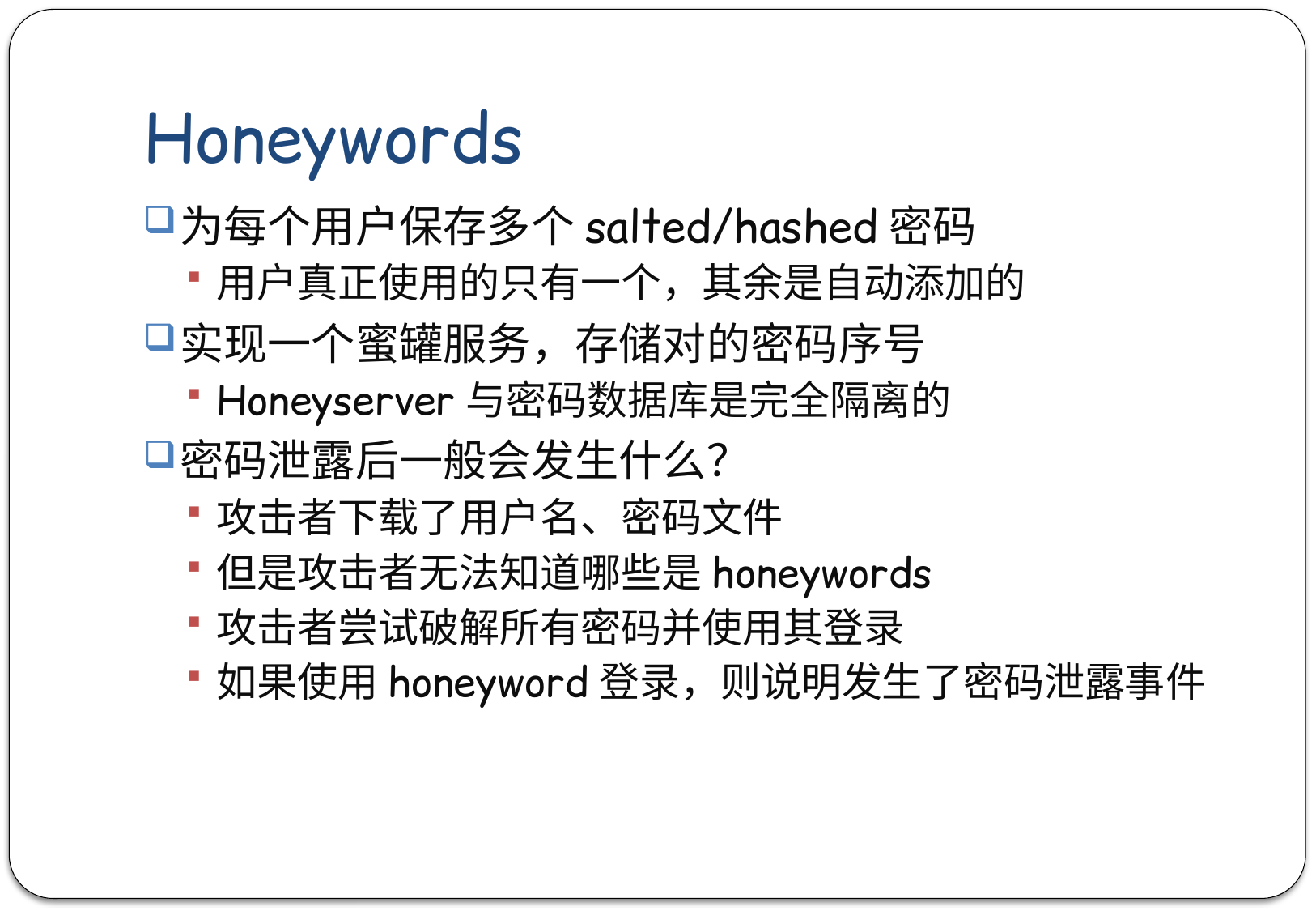

# Honeywords
为每个用户保存多个salted/hashed密码
用户真正使用的只有一个，其余是自动添加的
实现一个蜜罐服务，存储对的密码序号
Honeyserver与密码数据库是完全隔离的
密码泄露后一般会发生什么？
攻击者下载了用户名、密码文件
但是攻击者无法知道哪些是honeywords
攻击者尝试破解所有密码并使用其登录
如果使用honeyword登录，则说明发生了密码泄露事件